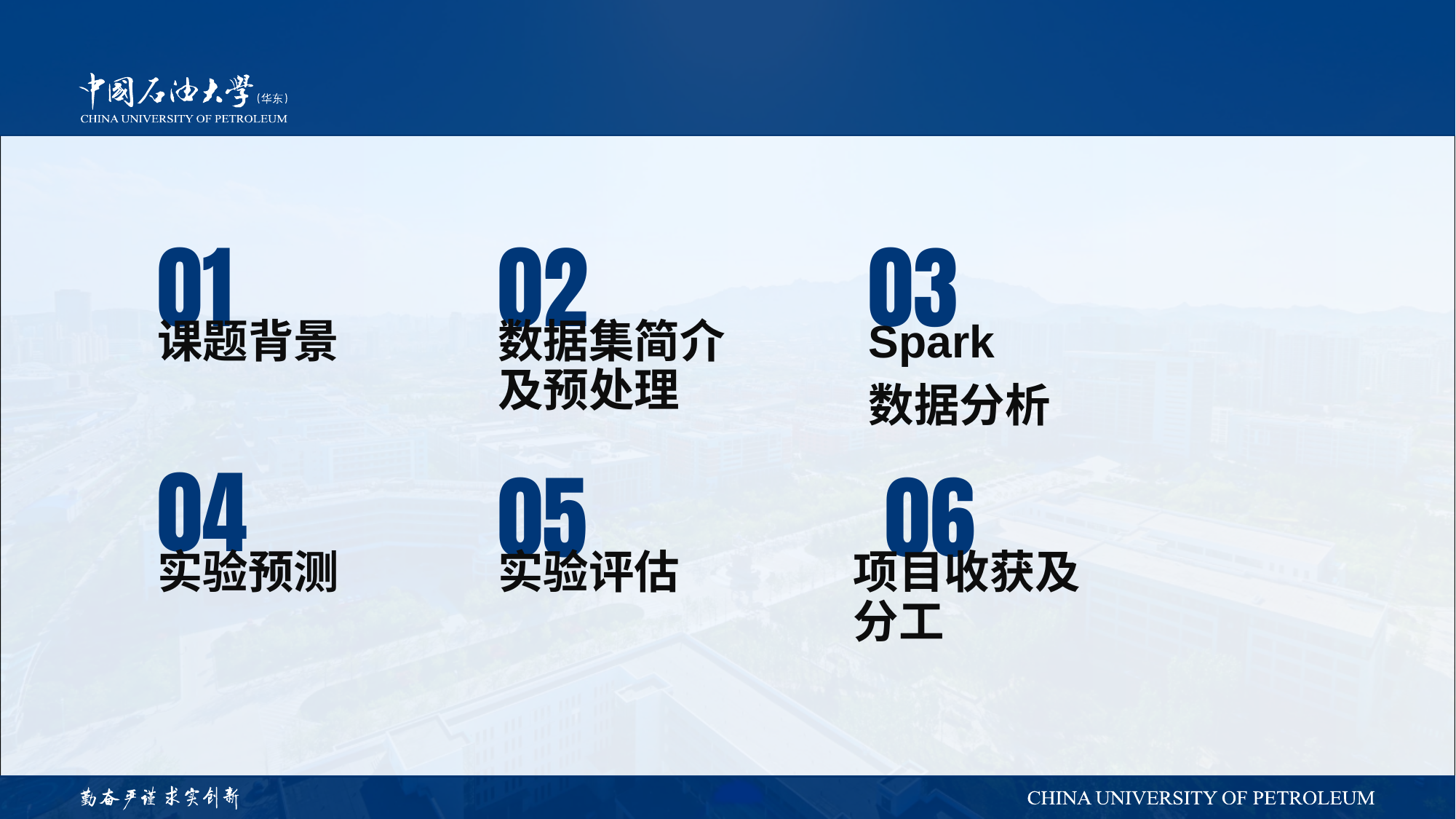

01
02
03
课题背景
数据集简介及预处理
Spark
数据分析
04
05
06
实验预测

项目收获及分工
实验评估